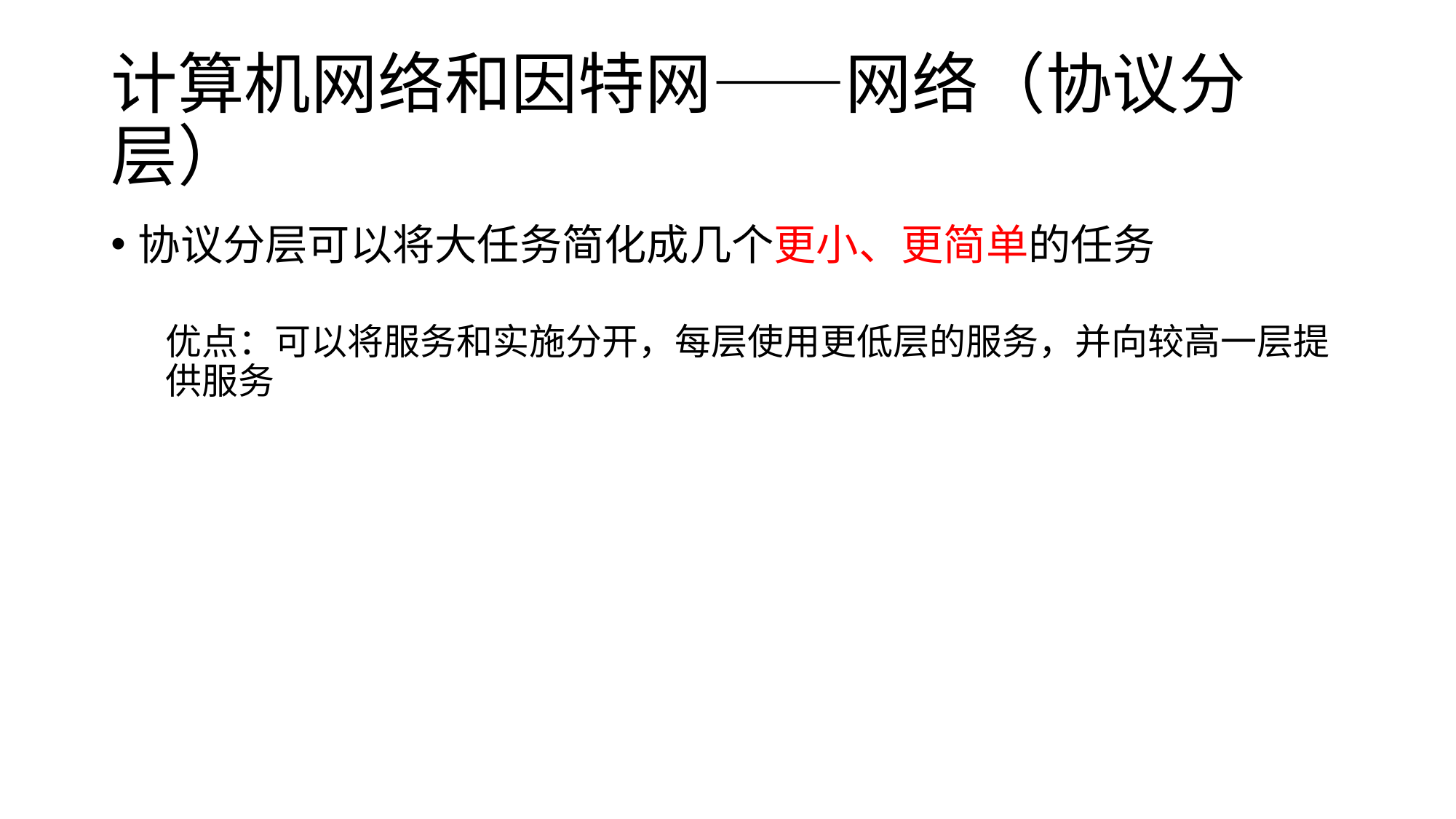

# 计算机网络和因特网——网络（协议分层）
协议分层可以将大任务简化成几个更小、更简单的任务

优点：可以将服务和实施分开，每层使用更低层的服务，并向较高一层提供服务